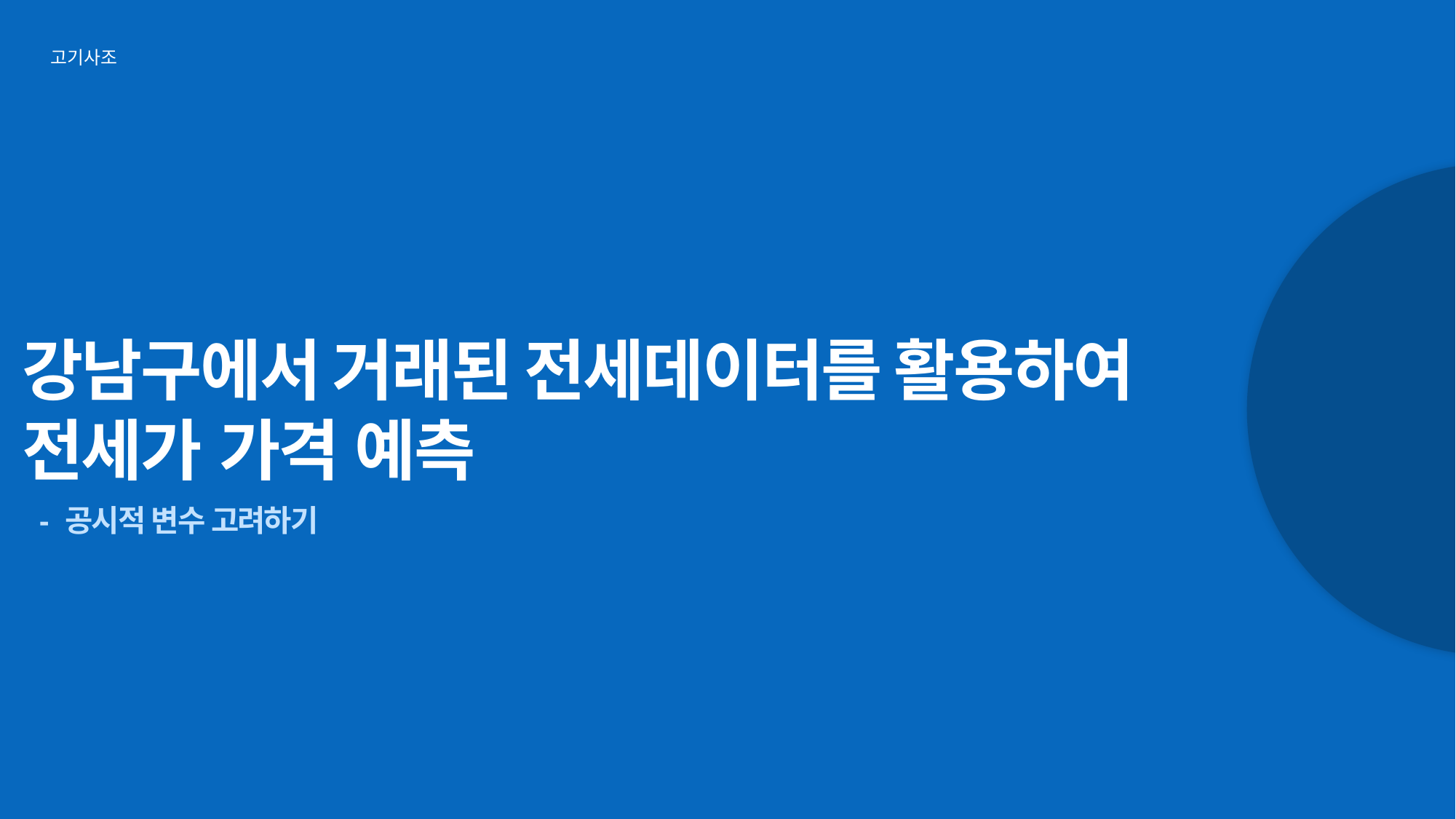

고기사조

강남구에서 거래된 전세데이터를 활용하여
전세가 가격 예측
- 공시적 변수 고려하기